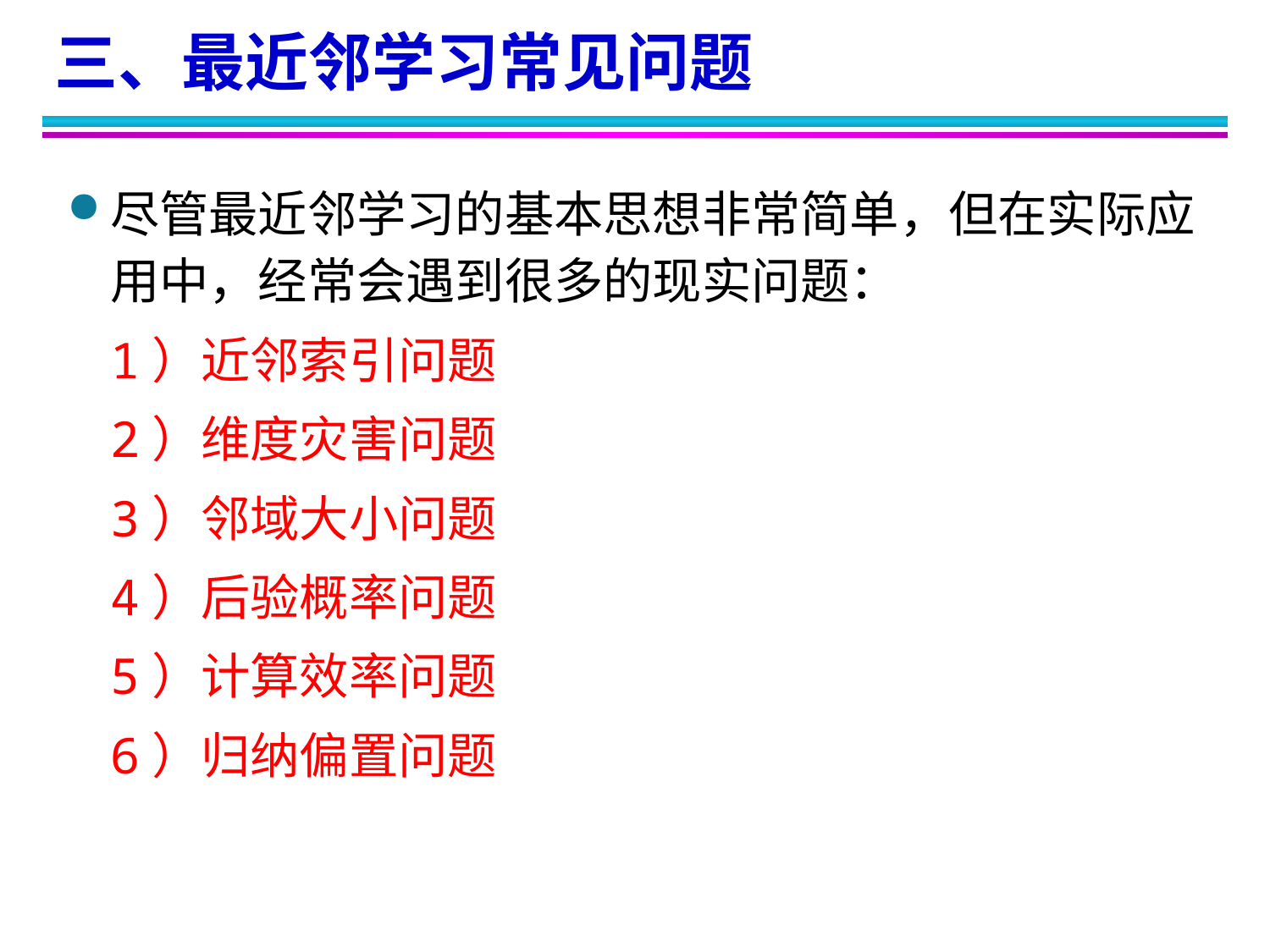

三、最近邻学习常见问题
尽管最近邻学习的基本思想非常简单，但在实际应用中，经常会遇到很多的现实问题：
	1）近邻索引问题
	2）维度灾害问题
	3）邻域大小问题
	4）后验概率问题
	5）计算效率问题
	6）归纳偏置问题